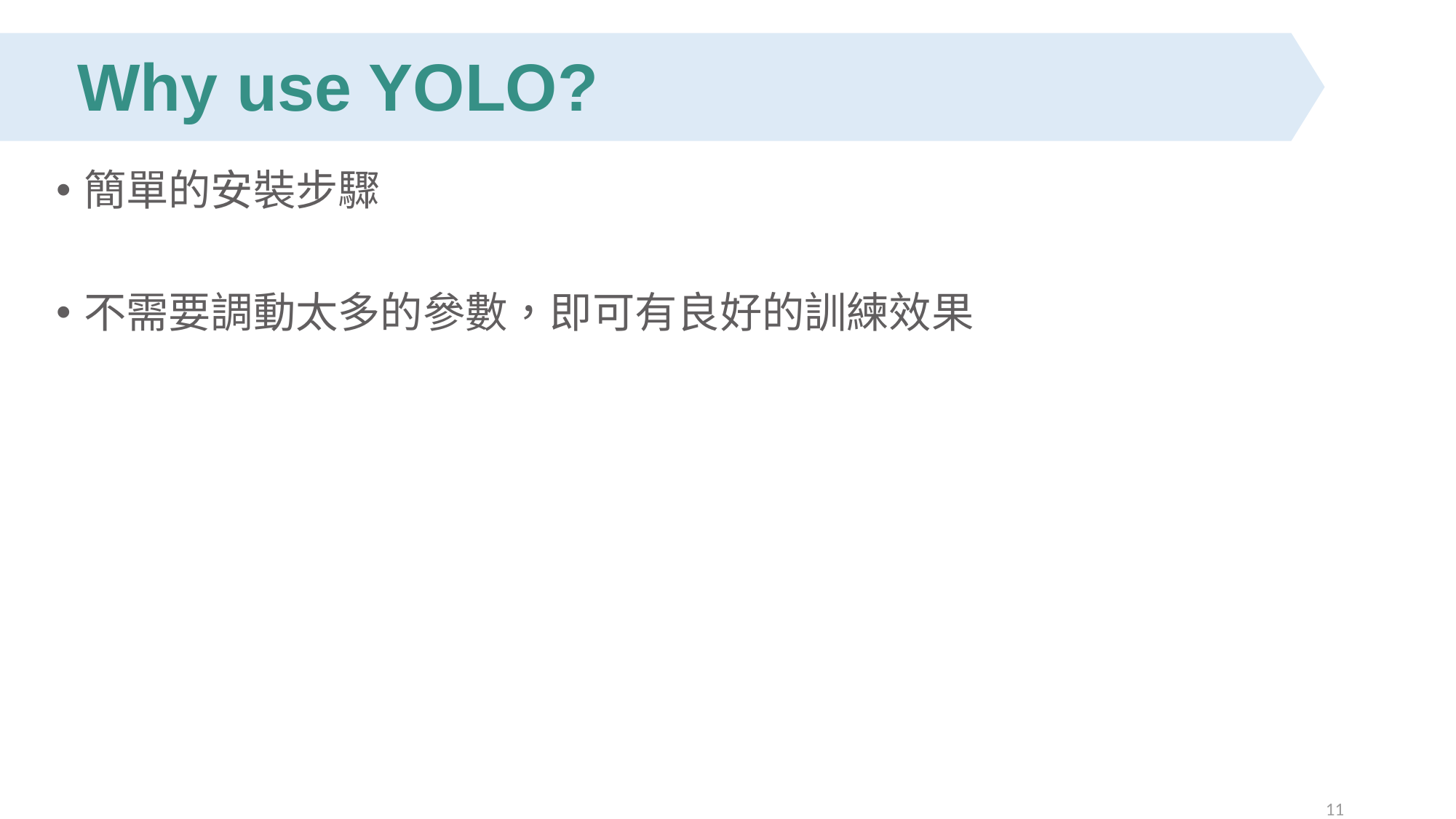

# Why use YOLO?
簡單的安裝步驟

不需要調動太多的參數，即可有良好的訓練效果
11